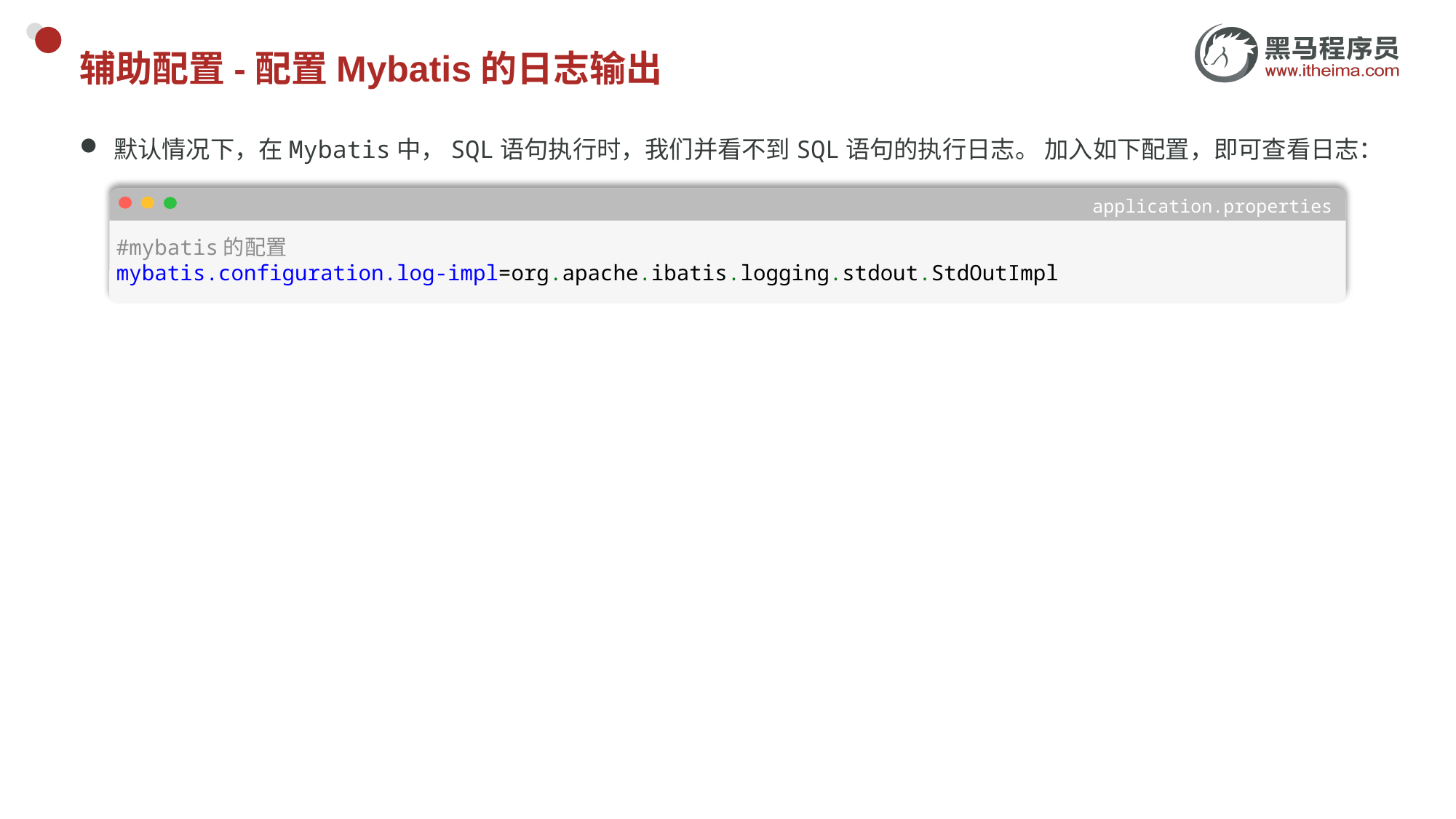

# 辅助配置-配置Mybatis的日志输出
默认情况下，在Mybatis中，SQL语句执行时，我们并看不到SQL语句的执行日志。 加入如下配置，即可查看日志：
application.properties
#mybatis的配置
mybatis.configuration.log-impl=org.apache.ibatis.logging.stdout.StdOutImpl